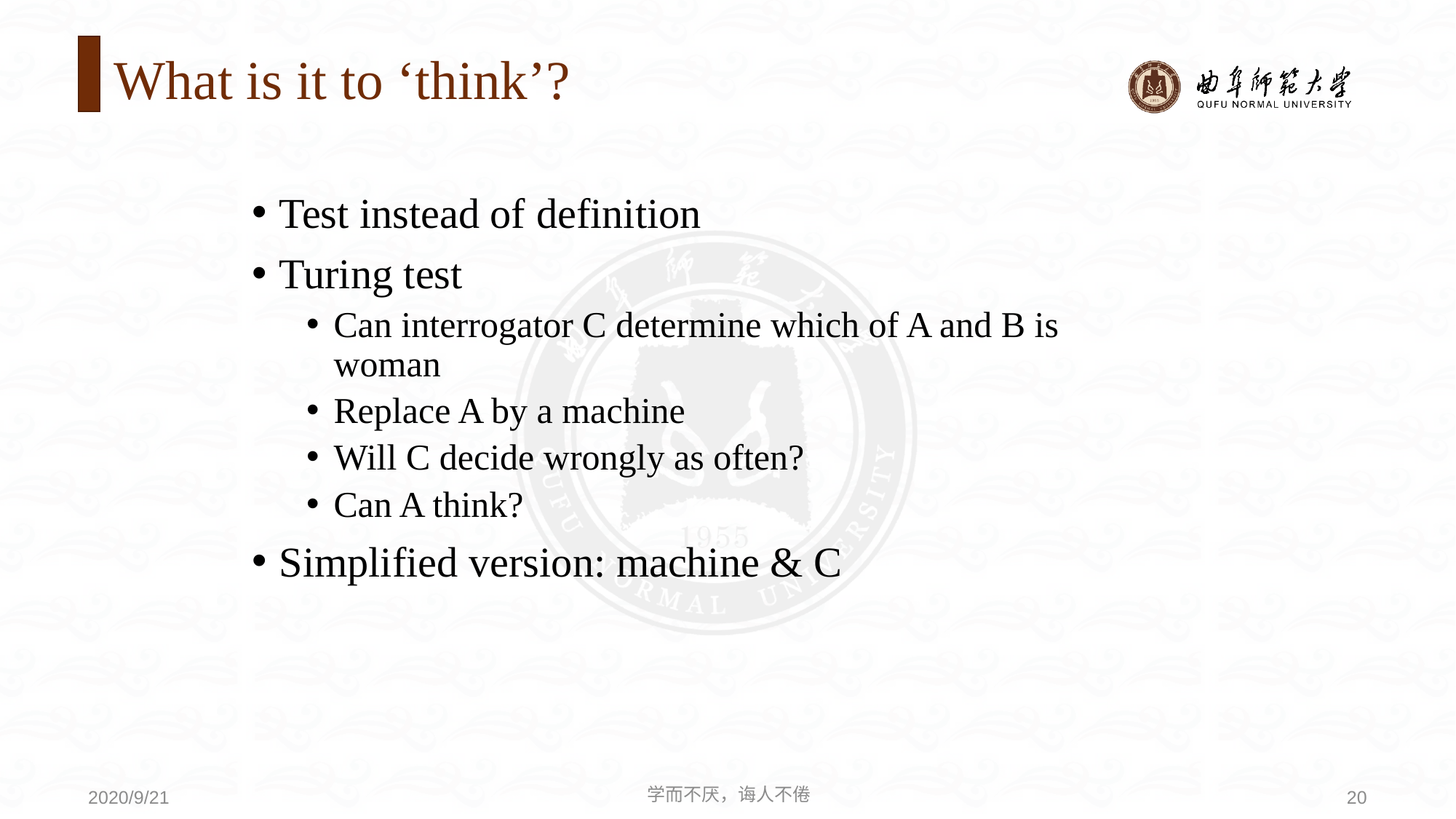

# What is it to ‘think’?
Test instead of definition
Turing test
Can interrogator C determine which of A and B is woman
Replace A by a machine
Will C decide wrongly as often?
Can A think?
Simplified version: machine & C
学而不厌，诲人不倦
20
2020/9/21